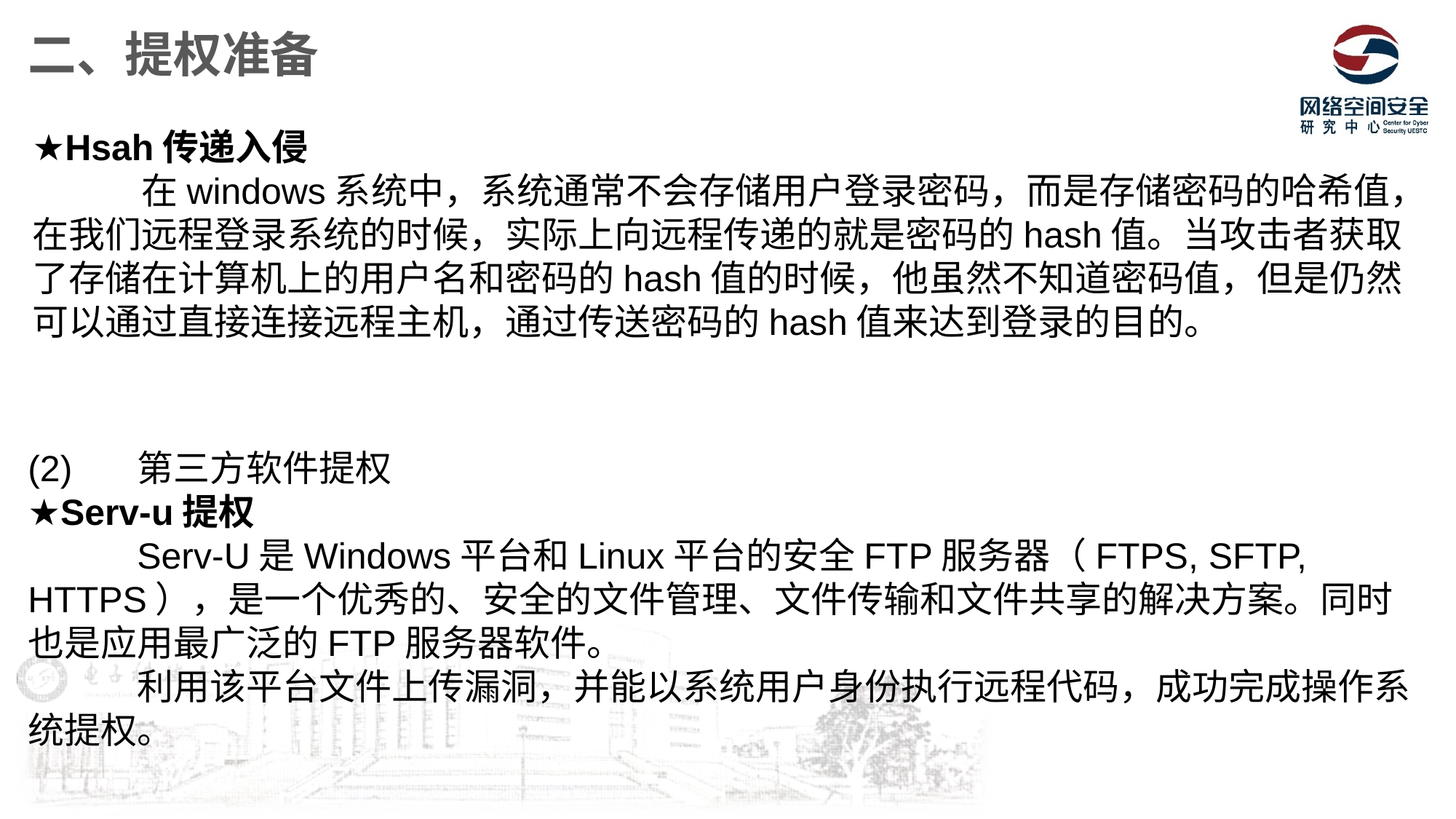

二、提权准备
★Hsah传递入侵
	在windows系统中，系统通常不会存储用户登录密码，而是存储密码的哈希值，在我们远程登录系统的时候，实际上向远程传递的就是密码的hash值。当攻击者获取了存储在计算机上的用户名和密码的hash值的时候，他虽然不知道密码值，但是仍然可以通过直接连接远程主机，通过传送密码的hash值来达到登录的目的。
(2)	第三方软件提权
★Serv-u提权
	Serv-U是Windows平台和Linux平台的安全FTP服务器（FTPS, SFTP, HTTPS），是一个优秀的、安全的文件管理、文件传输和文件共享的解决方案。同时也是应用最广泛的FTP服务器软件。
	利用该平台文件上传漏洞，并能以系统用户身份执行远程代码，成功完成操作系统提权。